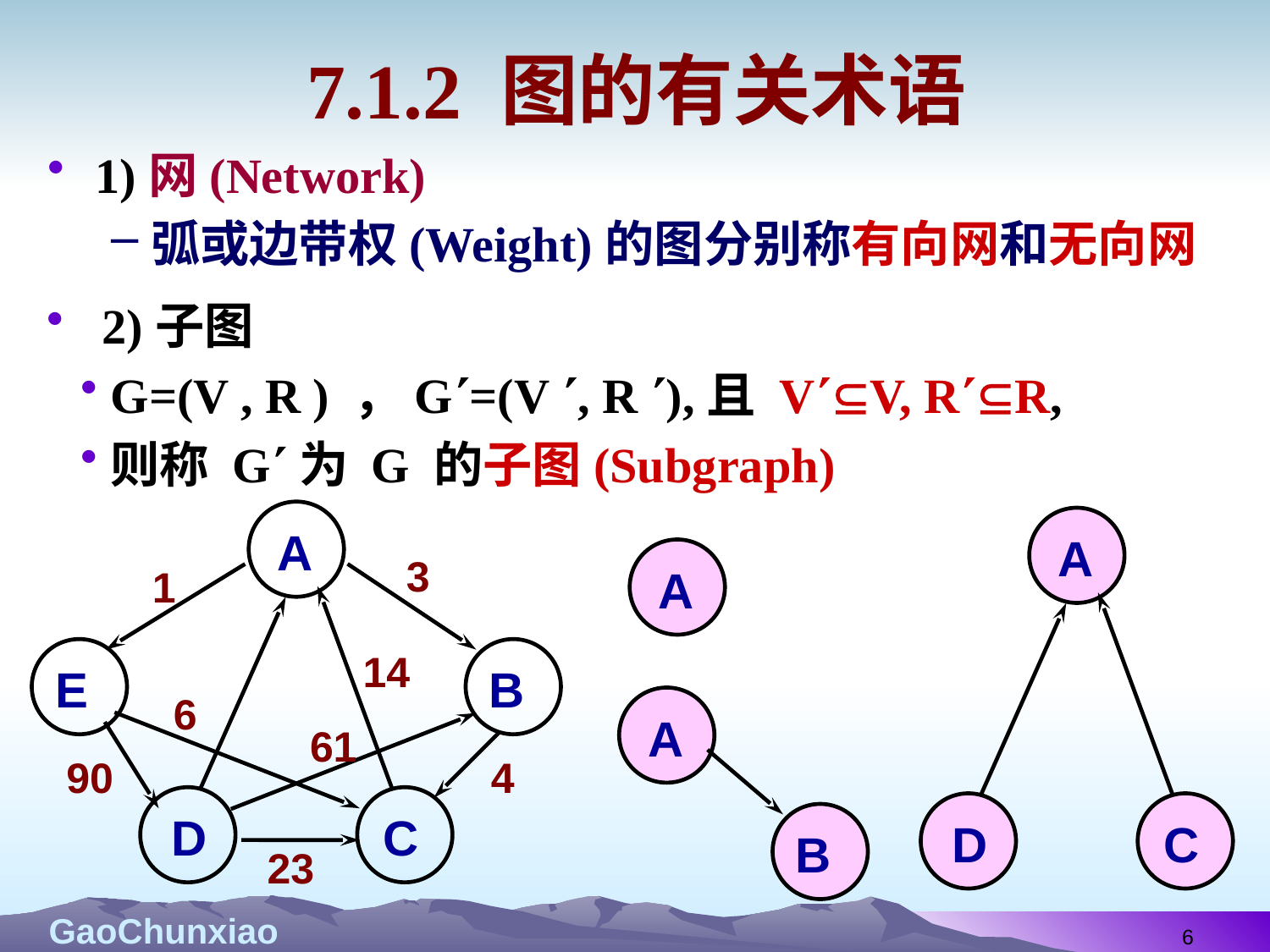

# 7.1.2 图的有关术语
1)网(Network)
弧或边带权(Weight)的图分别称有向网和无向网
  2)子图
G=(V , R ) ，G′=(V ′, R ′),且 V′⊆V, R′⊆R,
则称 G′为 G 的子图(Subgraph)

A

E
B

D
C

A

D
C

A
3
1
14
6
61
90
4
23

A

B
6